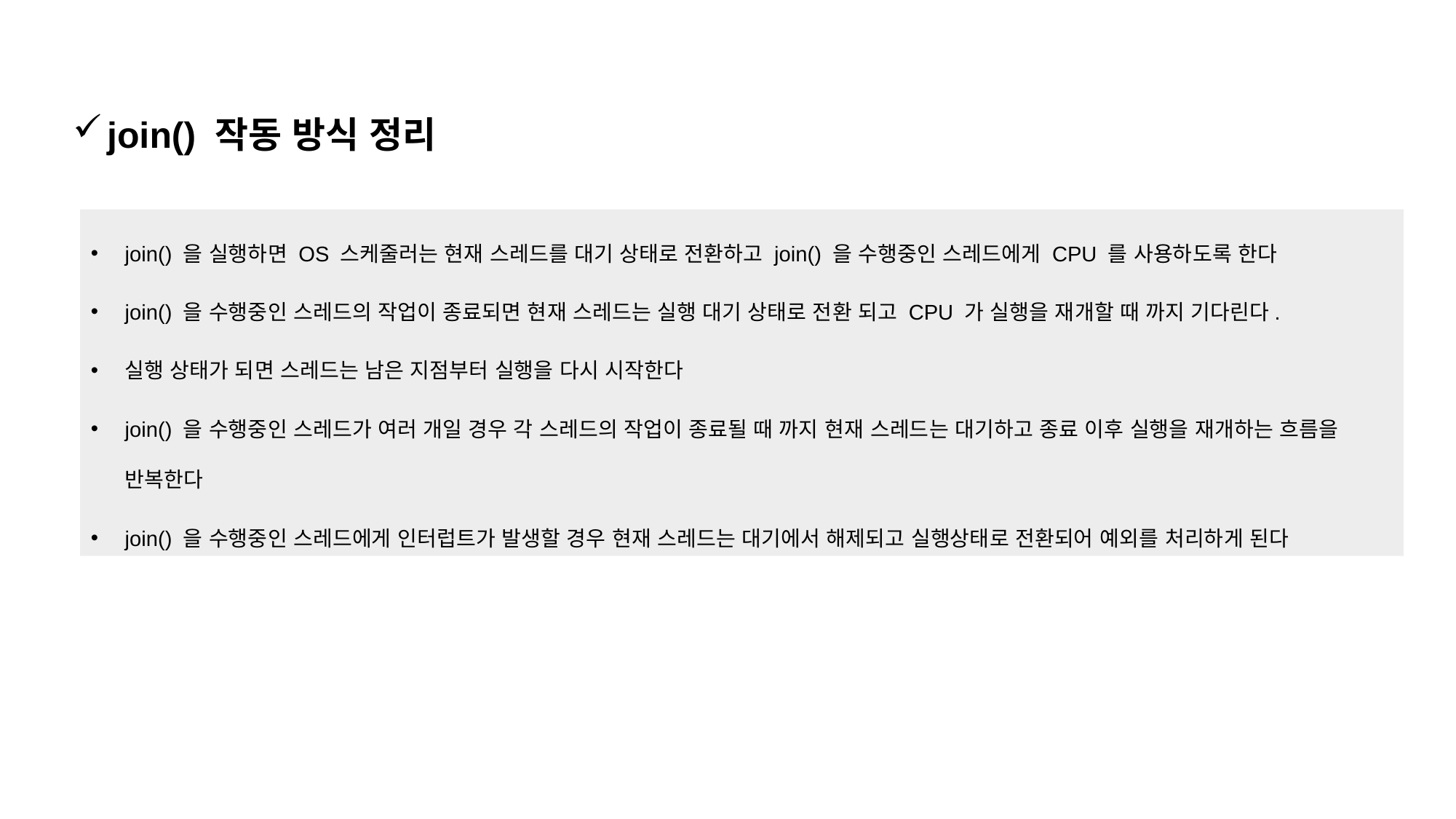

join() 작동 방식 정리
join() 을 실행하면 OS 스케줄러는 현재 스레드를 대기 상태로 전환하고 join() 을 수행중인 스레드에게 CPU 를 사용하도록 한다
join() 을 수행중인 스레드의 작업이 종료되면 현재 스레드는 실행 대기 상태로 전환 되고 CPU 가 실행을 재개할 때 까지 기다린다.
실행 상태가 되면 스레드는 남은 지점부터 실행을 다시 시작한다
join() 을 수행중인 스레드가 여러 개일 경우 각 스레드의 작업이 종료될 때 까지 현재 스레드는 대기하고 종료 이후 실행을 재개하는 흐름을 반복한다
join() 을 수행중인 스레드에게 인터럽트가 발생할 경우 현재 스레드는 대기에서 해제되고 실행상태로 전환되어 예외를 처리하게 된다